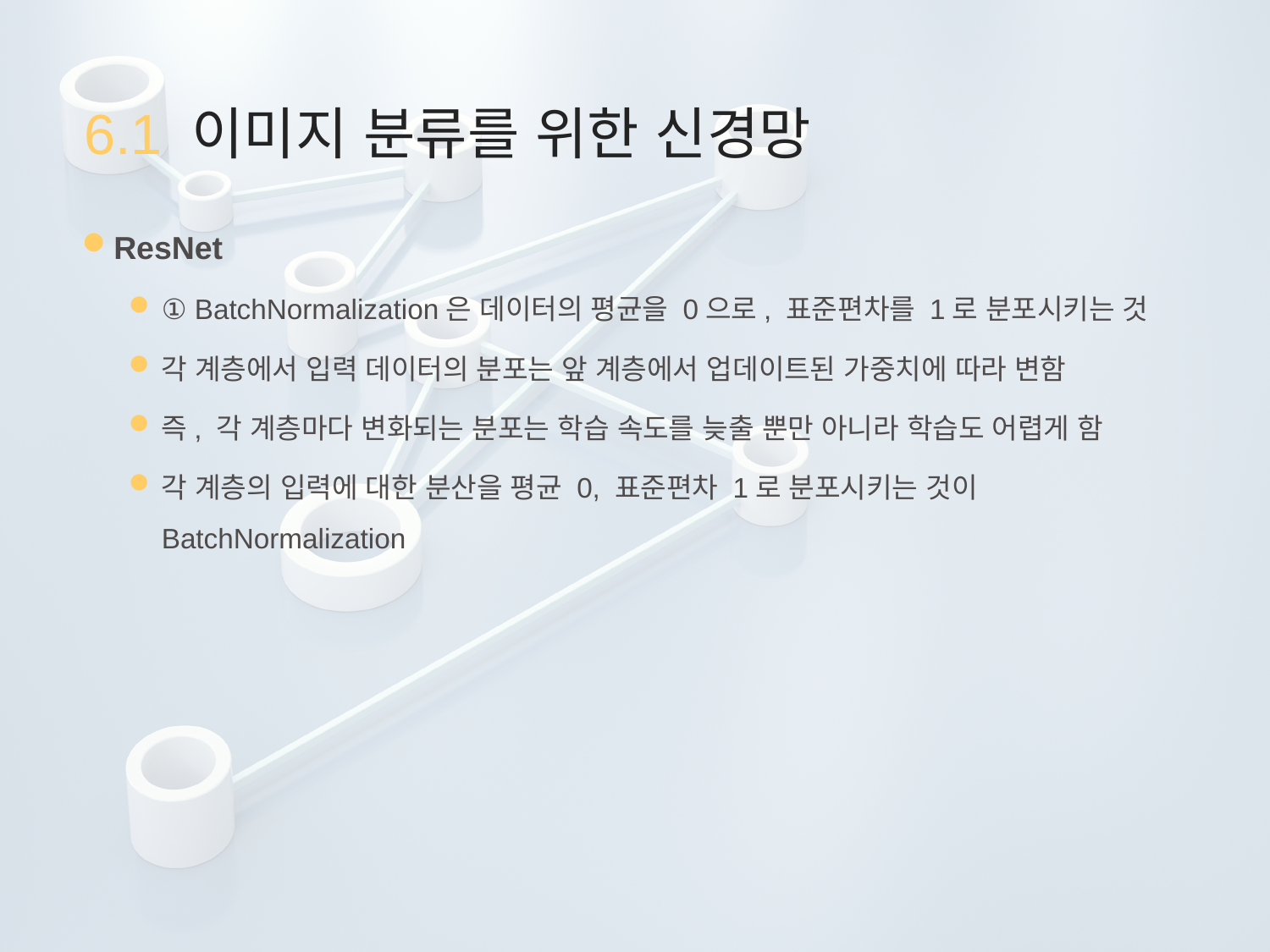

# 6.1 이미지 분류를 위한 신경망
ResNet
① BatchNormalization은 데이터의 평균을 0으로, 표준편차를 1로 분포시키는 것
각 계층에서 입력 데이터의 분포는 앞 계층에서 업데이트된 가중치에 따라 변함
즉, 각 계층마다 변화되는 분포는 학습 속도를 늦출 뿐만 아니라 학습도 어렵게 함
각 계층의 입력에 대한 분산을 평균 0, 표준편차 1로 분포시키는 것이 BatchNormalization